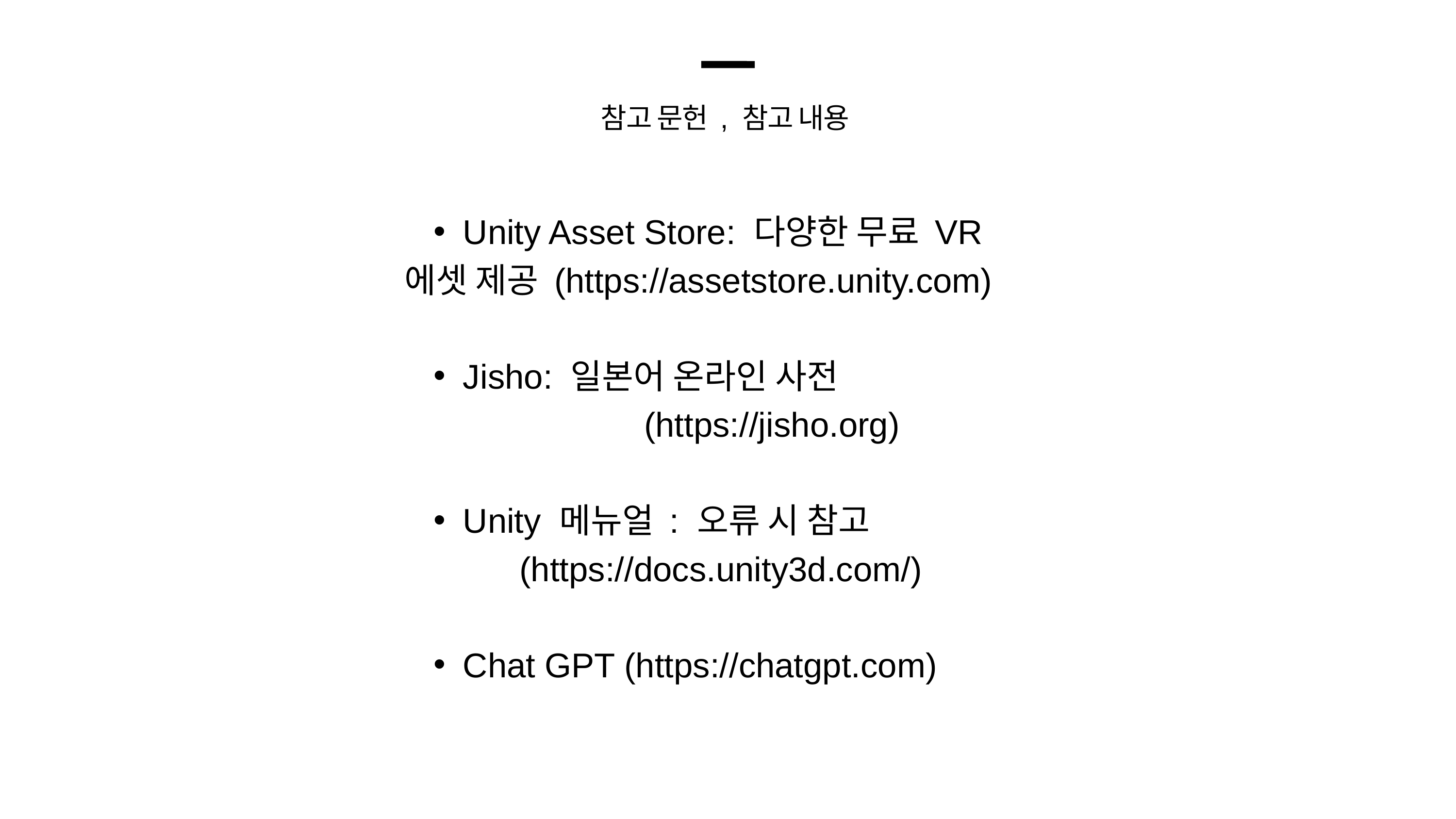

참고 문헌 , 참고 내용
Unity Asset Store: 다양한 무료 VR
에셋 제공 (https://assetstore.unity.com)

Jisho: 일본어 온라인 사전
                         (https://jisho.org)

Unity 메뉴얼 : 오류 시 참고
            (https://docs.unity3d.com/)

Chat GPT (https://chatgpt.com)